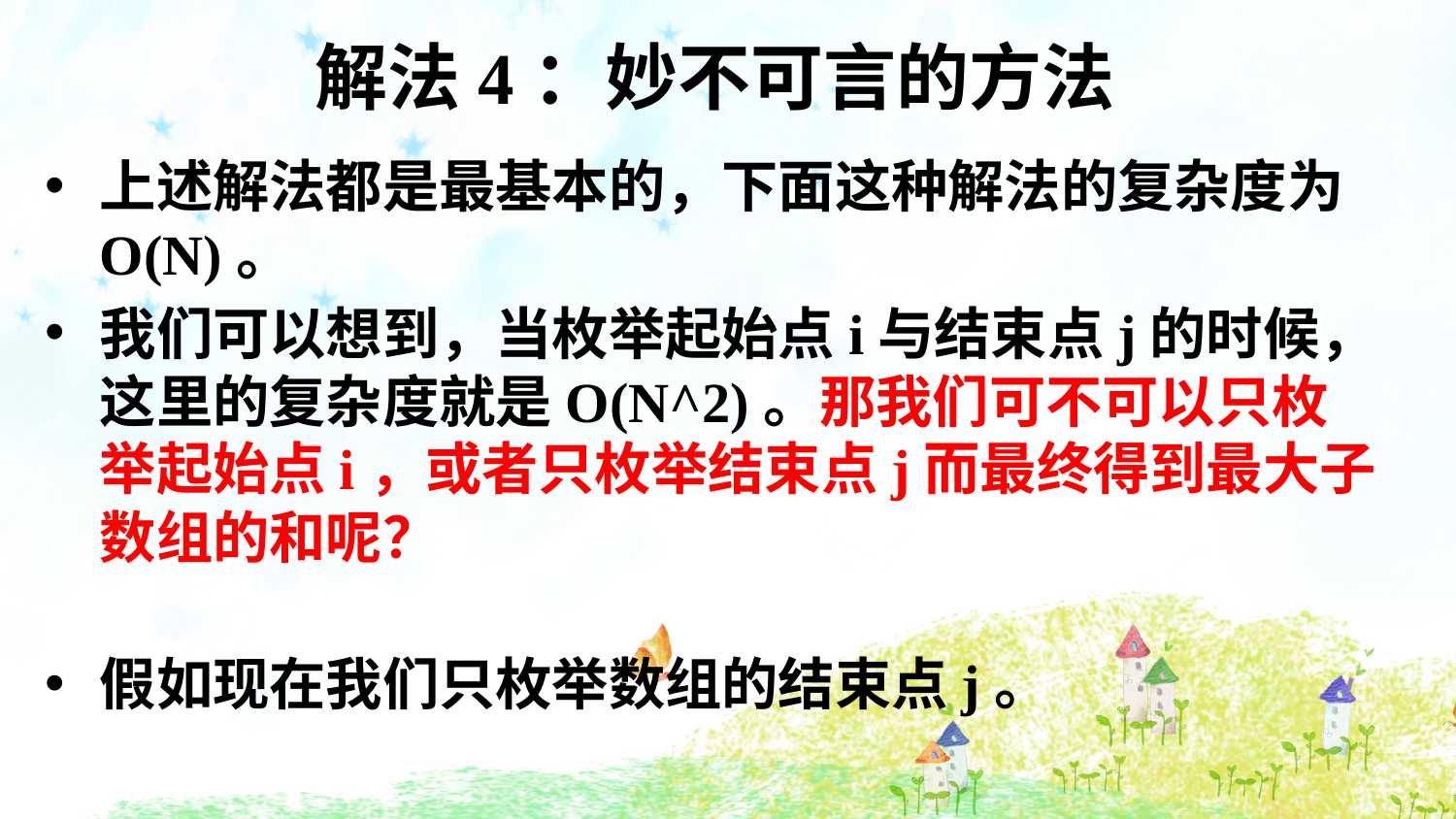

解法4：妙不可言的方法
上述解法都是最基本的，下面这种解法的复杂度为O(N)。
我们可以想到，当枚举起始点i与结束点j的时候，这里的复杂度就是O(N^2)。那我们可不可以只枚举起始点i，或者只枚举结束点j而最终得到最大子数组的和呢？
假如现在我们只枚举数组的结束点j。